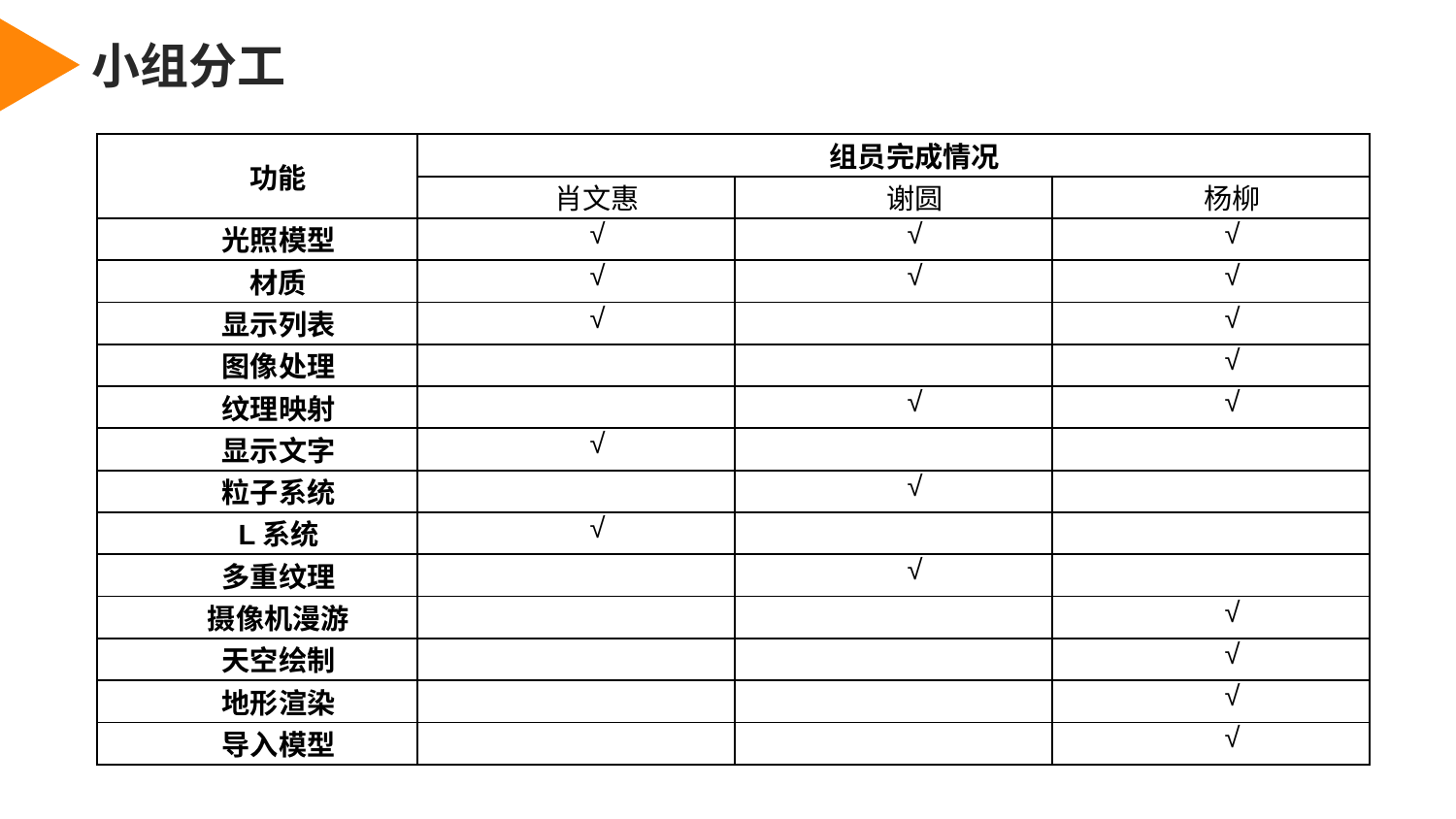

小组分工
| 功能 | 组员完成情况 |  |  |
| --- | --- | --- | --- |
|  | 肖文惠 | 谢圆 | 杨柳 |
| 光照模型 | √ | √ | √ |
| 材质 | √ | √ | √ |
| 显示列表 | √ |  | √ |
| 图像处理 |  |  | √ |
| 纹理映射 |  | √ | √ |
| 显示文字 | √ |  |  |
| 粒子系统 |  | √ |  |
| L系统 | √ |  |  |
| 多重纹理 |  | √ |  |
| 摄像机漫游 |  |  | √ |
| 天空绘制 |  |  | √ |
| 地形渲染 |  |  | √ |
| 导入模型 |  |  | √ |